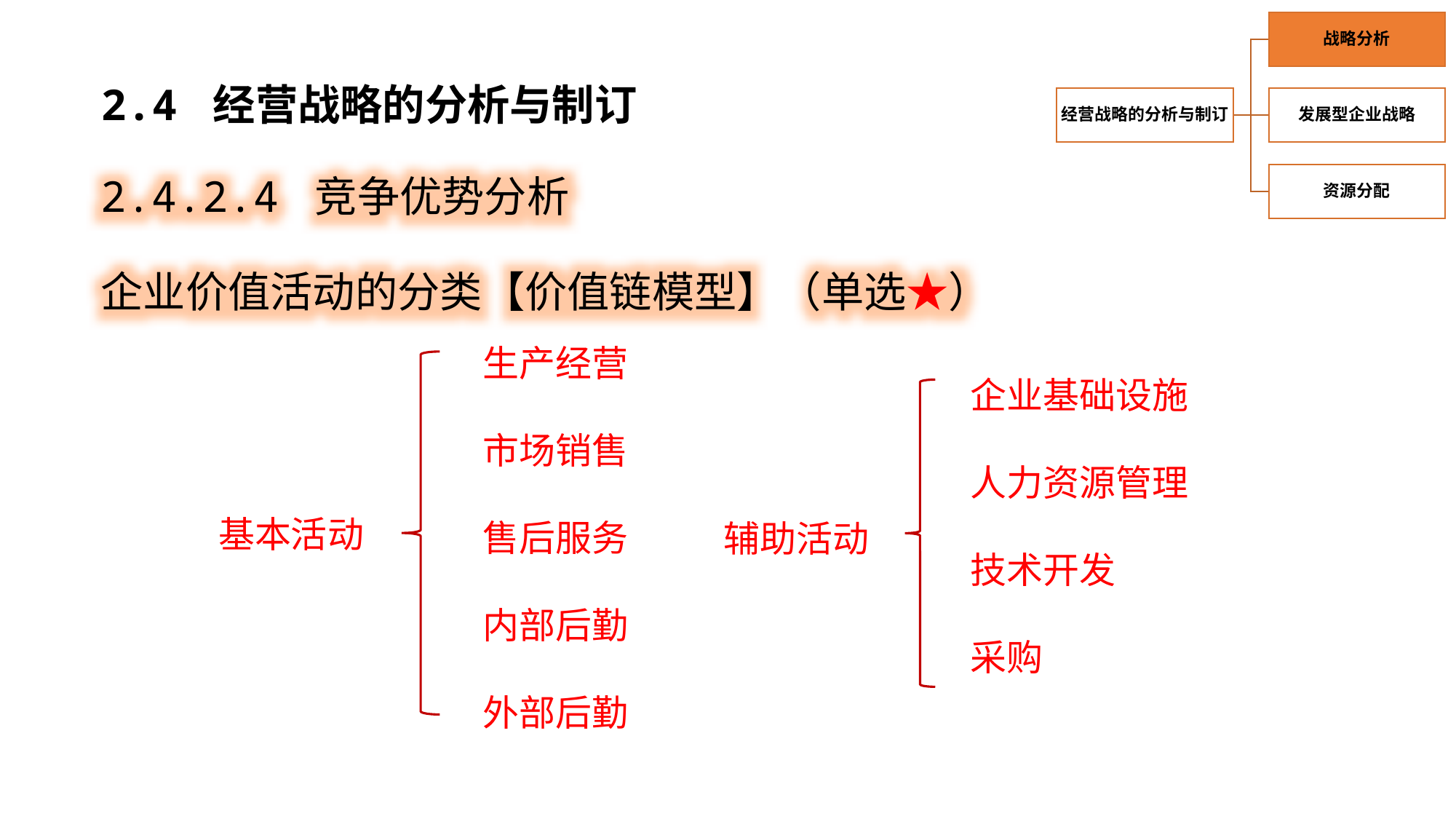

经营战略的分析与制订
战略分析
发展型企业战略
资源分配
2.4 经营战略的分析与制订
2.4.2.4 竞争优势分析
企业价值活动的分类【价值链模型】（单选★）
生产经营

市场销售

售后服务

内部后勤

外部后勤

基本活动
企业基础设施

人力资源管理

技术开发

采购

辅助活动